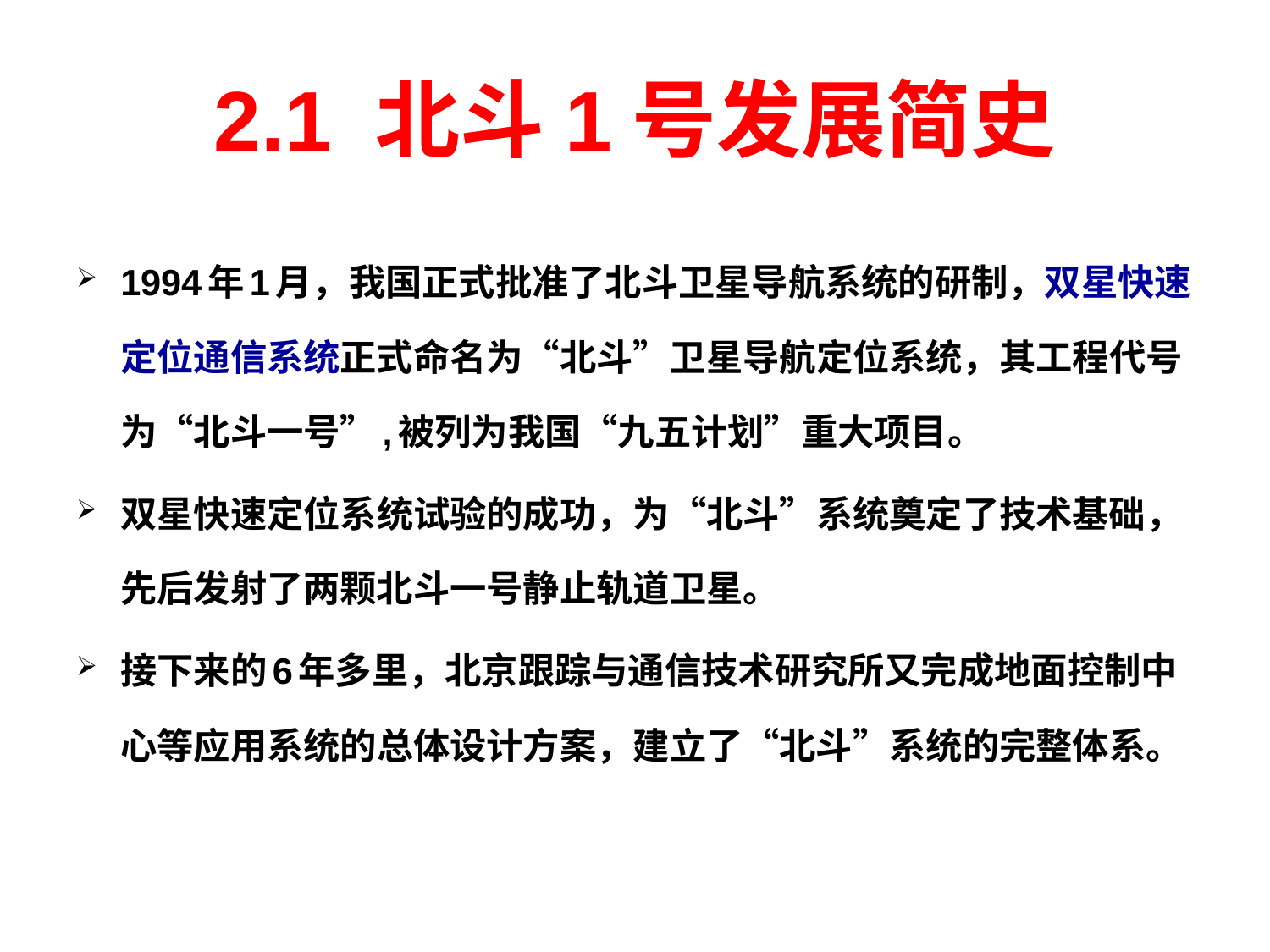

# 2.1 北斗1号发展简史

1994年1月，我国正式批准了北斗卫星导航系统的研制，双星快速定位通信系统正式命名为“北斗”卫星导航定位系统，其工程代号为“北斗一号”,被列为我国“九五计划”重大项目。
双星快速定位系统试验的成功，为“北斗”系统奠定了技术基础，先后发射了两颗北斗一号静止轨道卫星。
接下来的6年多里，北京跟踪与通信技术研究所又完成地面控制中心等应用系统的总体设计方案，建立了“北斗”系统的完整体系。